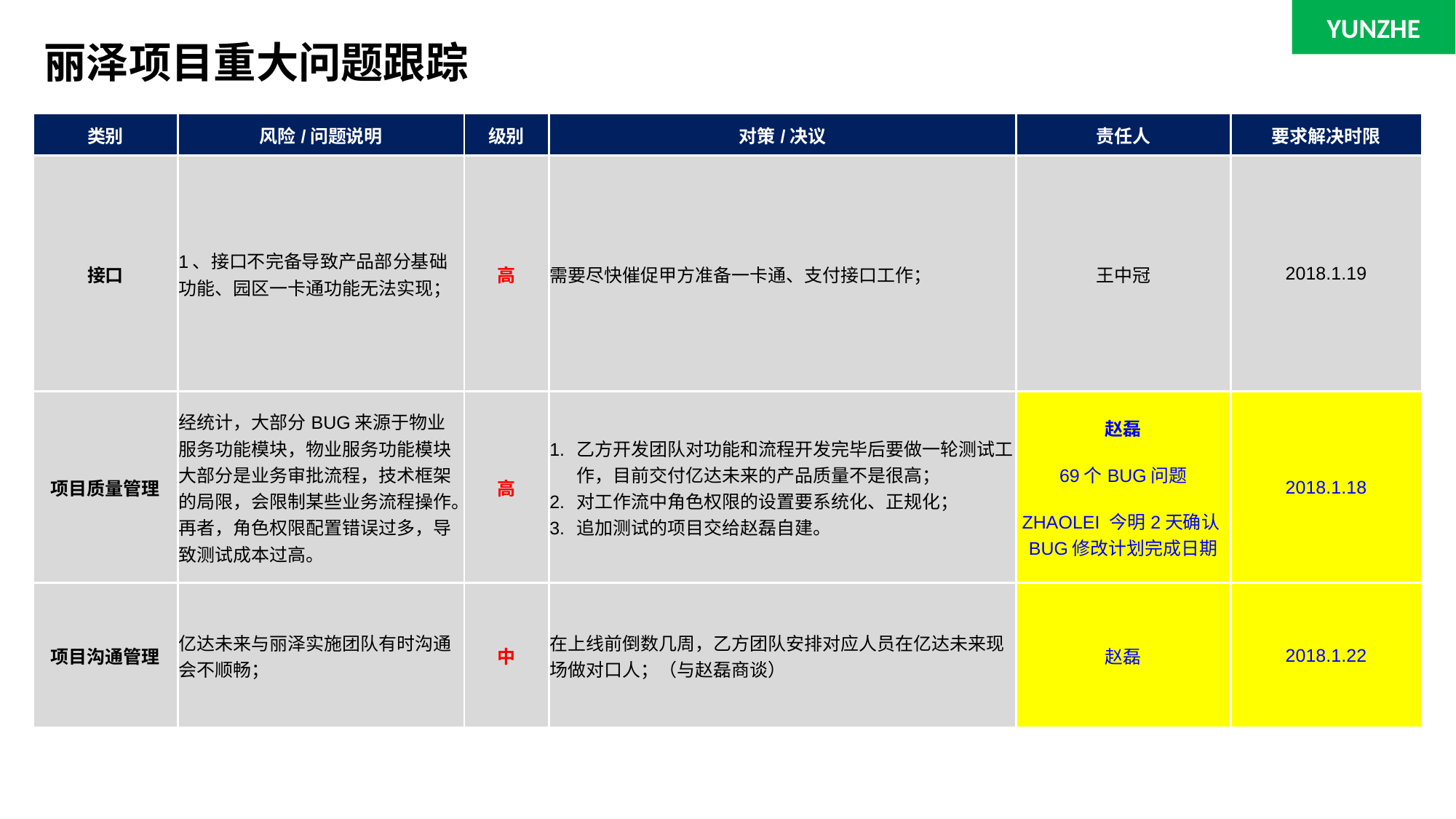

YUNZHE
# 丽泽项目重大问题跟踪
| 类别 | 风险/问题说明 | 级别 | 对策/决议 | 责任人 | 要求解决时限 |
| --- | --- | --- | --- | --- | --- |
| 接口 | 1、接口不完备导致产品部分基础功能、园区一卡通功能无法实现； | 高 | 需要尽快催促甲方准备一卡通、支付接口工作； | 王中冠 | 2018.1.19 |
| 项目质量管理 | 经统计，大部分BUG来源于物业服务功能模块，物业服务功能模块大部分是业务审批流程，技术框架的局限，会限制某些业务流程操作。再者，角色权限配置错误过多，导致测试成本过高。 | 高 | 乙方开发团队对功能和流程开发完毕后要做一轮测试工作，目前交付亿达未来的产品质量不是很高； 对工作流中角色权限的设置要系统化、正规化； 追加测试的项目交给赵磊自建。 | 赵磊 69个BUG问题 ZHAOLEI 今明2天确认BUG修改计划完成日期 | 2018.1.18 |
| 项目沟通管理 | 亿达未来与丽泽实施团队有时沟通会不顺畅； | 中 | 在上线前倒数几周，乙方团队安排对应人员在亿达未来现场做对口人；（与赵磊商谈） | 赵磊 | 2018.1.22 |